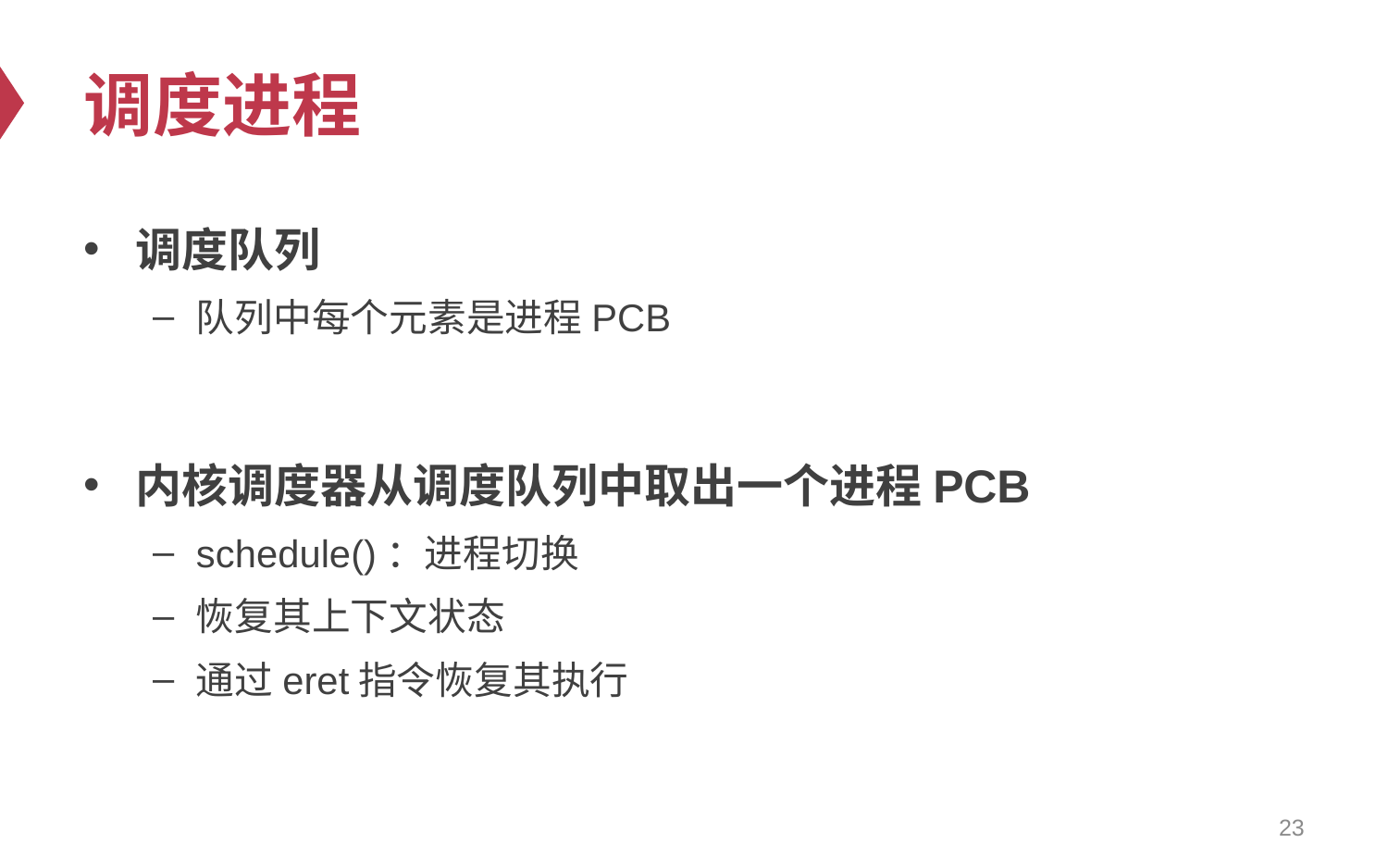

# 调度进程
调度队列
队列中每个元素是进程PCB

内核调度器从调度队列中取出一个进程PCB
schedule()：进程切换
恢复其上下文状态
通过eret指令恢复其执行
23